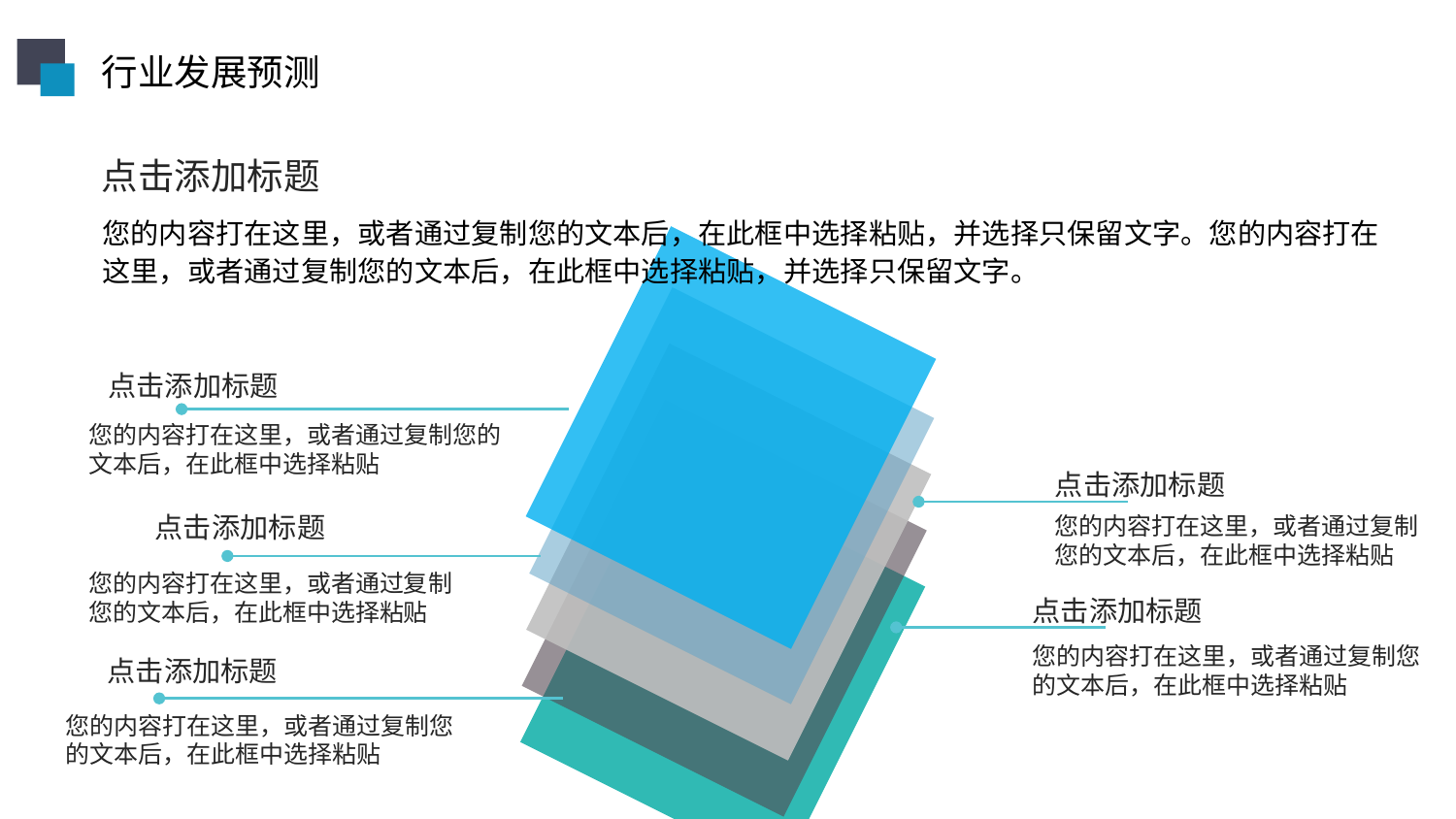

行业发展预测
点击添加标题
您的内容打在这里，或者通过复制您的文本后，在此框中选择粘贴，并选择只保留文字。您的内容打在这里，或者通过复制您的文本后，在此框中选择粘贴，并选择只保留文字。

点击添加标题

您的内容打在这里，或者通过复制您的文本后，在此框中选择粘贴
点击添加标题

点击添加标题
您的内容打在这里，或者通过复制您的文本后，在此框中选择粘贴

您的内容打在这里，或者通过复制您的文本后，在此框中选择粘贴
点击添加标题
您的内容打在这里，或者通过复制您的文本后，在此框中选择粘贴
点击添加标题
您的内容打在这里，或者通过复制您的文本后，在此框中选择粘贴